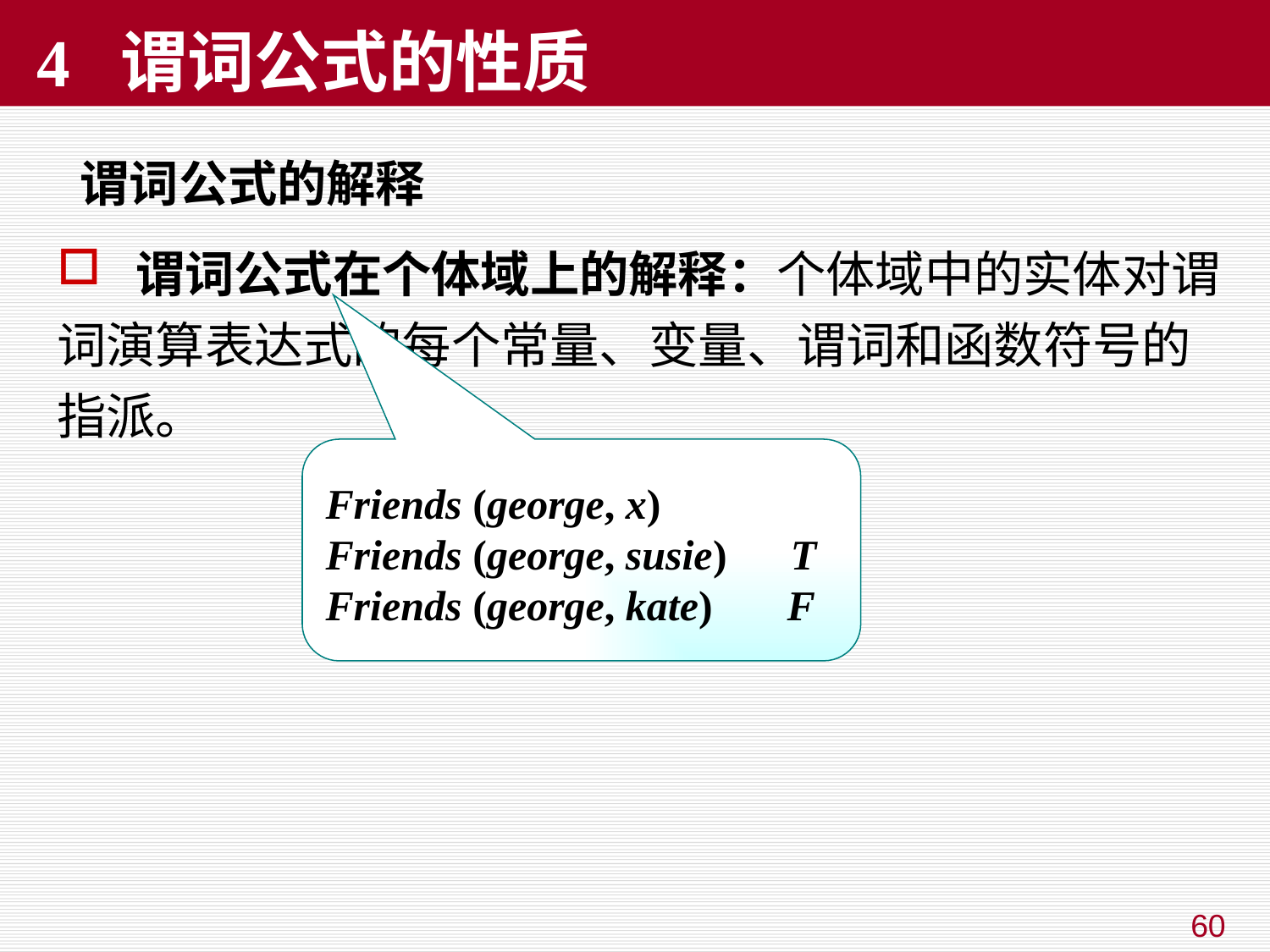

# 4  谓词公式的性质
 谓词公式的解释
  谓词公式在个体域上的解释：个体域中的实体对谓词演算表达式的每个常量、变量、谓词和函数符号的指派。

Friends (george, x)
Friends (george, susie)      T
Friends (george, kate)       F

60